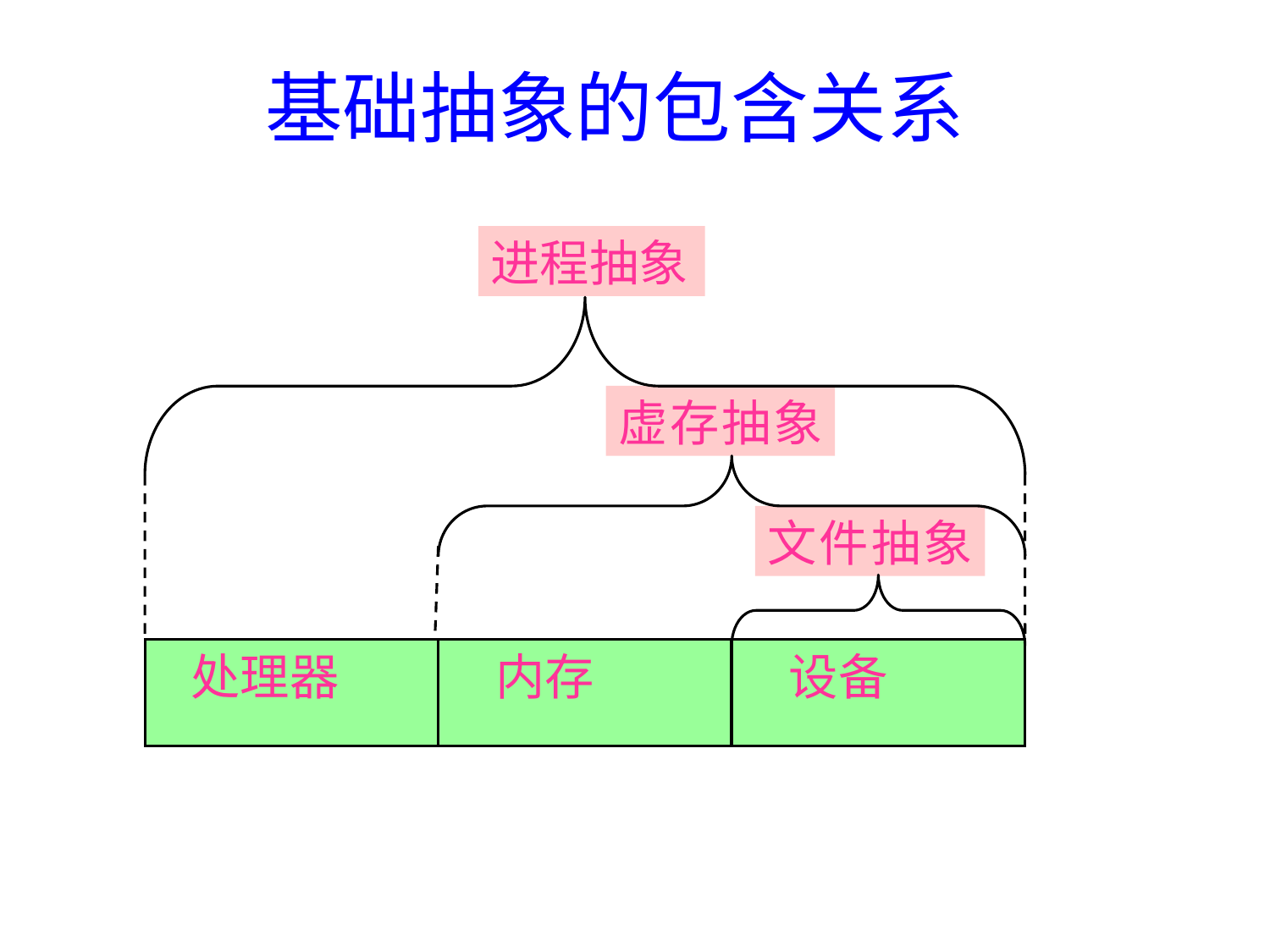

# 基础抽象的包含关系

进程抽象
虚存抽象

文件抽象

  处理器
   内存
   设备